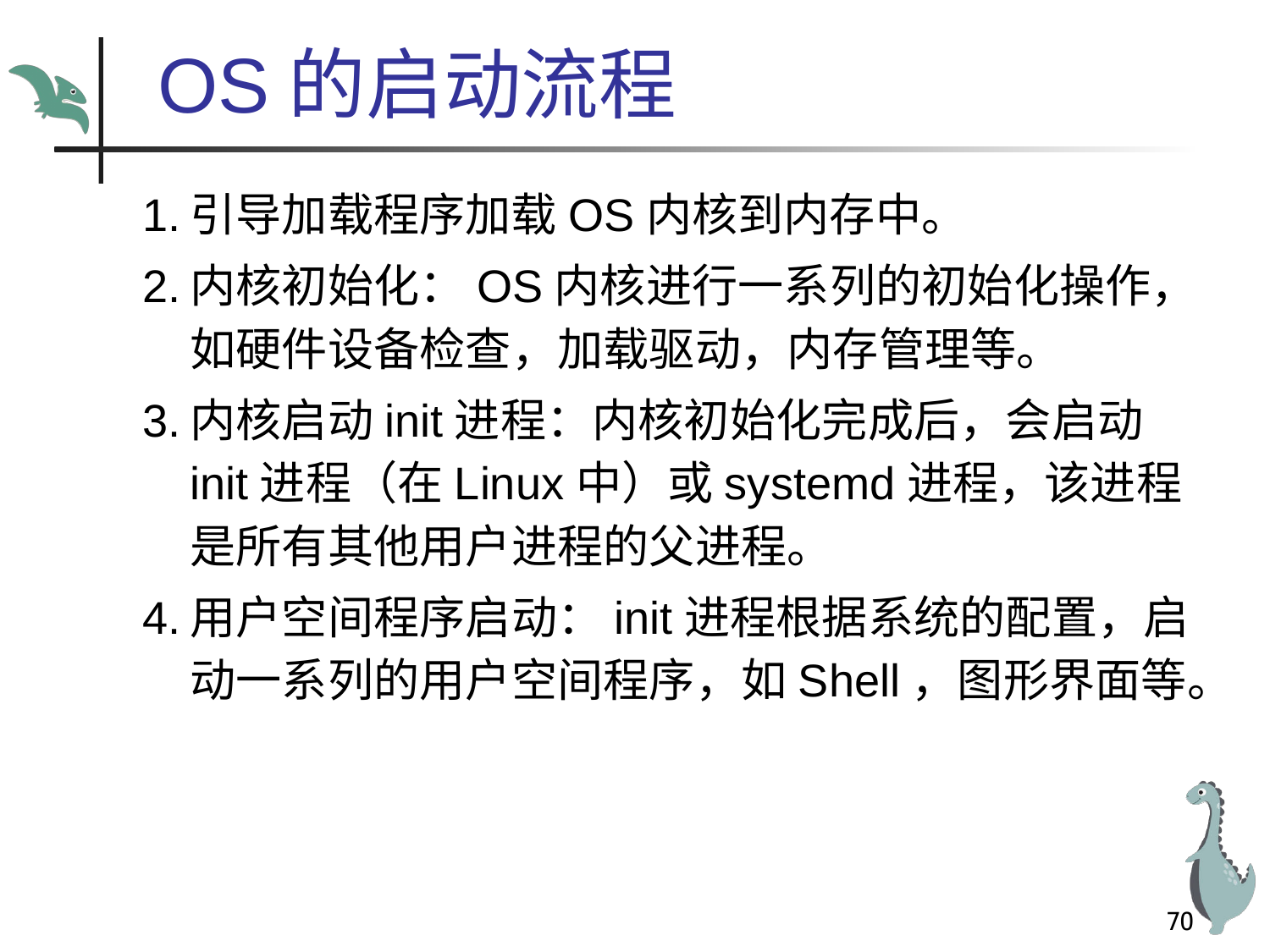

# OS的启动流程
引导加载程序加载OS内核到内存中。
内核初始化：OS内核进行一系列的初始化操作，如硬件设备检查，加载驱动，内存管理等。
内核启动init进程：内核初始化完成后，会启动init进程（在Linux中）或systemd进程，该进程是所有其他用户进程的父进程。
用户空间程序启动：init进程根据系统的配置，启动一系列的用户空间程序，如Shell，图形界面等。
70